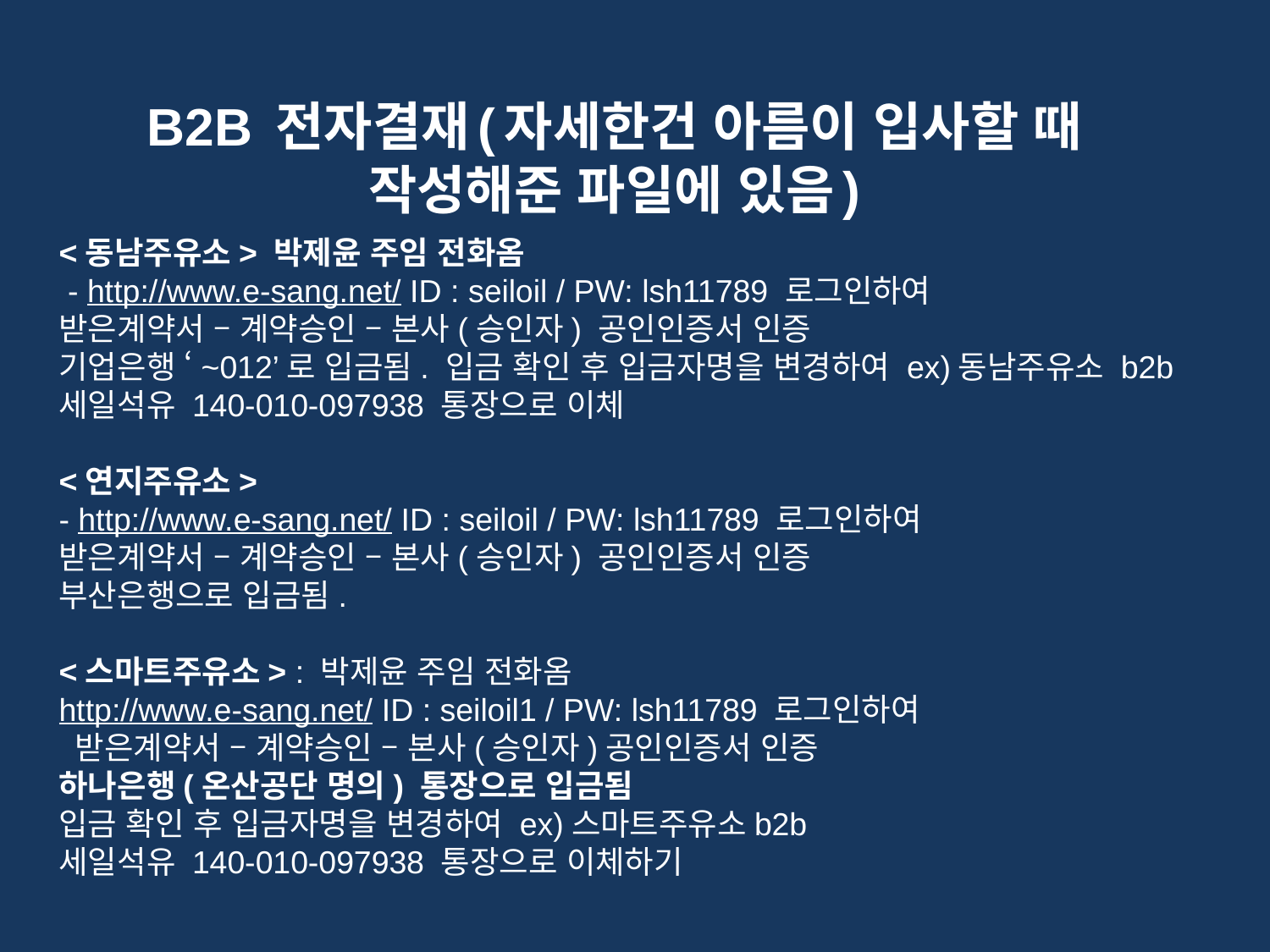

# B2B 전자결재(자세한건 아름이 입사할 때 작성해준 파일에 있음)
<동남주유소> 박제윤 주임 전화옴
 - http://www.e-sang.net/ ID : seiloil / PW: lsh11789 로그인하여
받은계약서 – 계약승인 – 본사(승인자) 공인인증서 인증
기업은행 ‘~012’로 입금됨. 입금 확인 후 입금자명을 변경하여 ex)동남주유소 b2b
세일석유 140-010-097938 통장으로 이체

<연지주유소>
- http://www.e-sang.net/ ID : seiloil / PW: lsh11789 로그인하여
받은계약서 – 계약승인 – 본사(승인자) 공인인증서 인증
부산은행으로 입금됨.

<스마트주유소> : 박제윤 주임 전화옴
http://www.e-sang.net/ ID : seiloil1 / PW: lsh11789 로그인하여
 받은계약서 – 계약승인 – 본사(승인자)공인인증서 인증
하나은행(온산공단 명의) 통장으로 입금됨
입금 확인 후 입금자명을 변경하여 ex)스마트주유소b2b
세일석유 140-010-097938 통장으로 이체하기